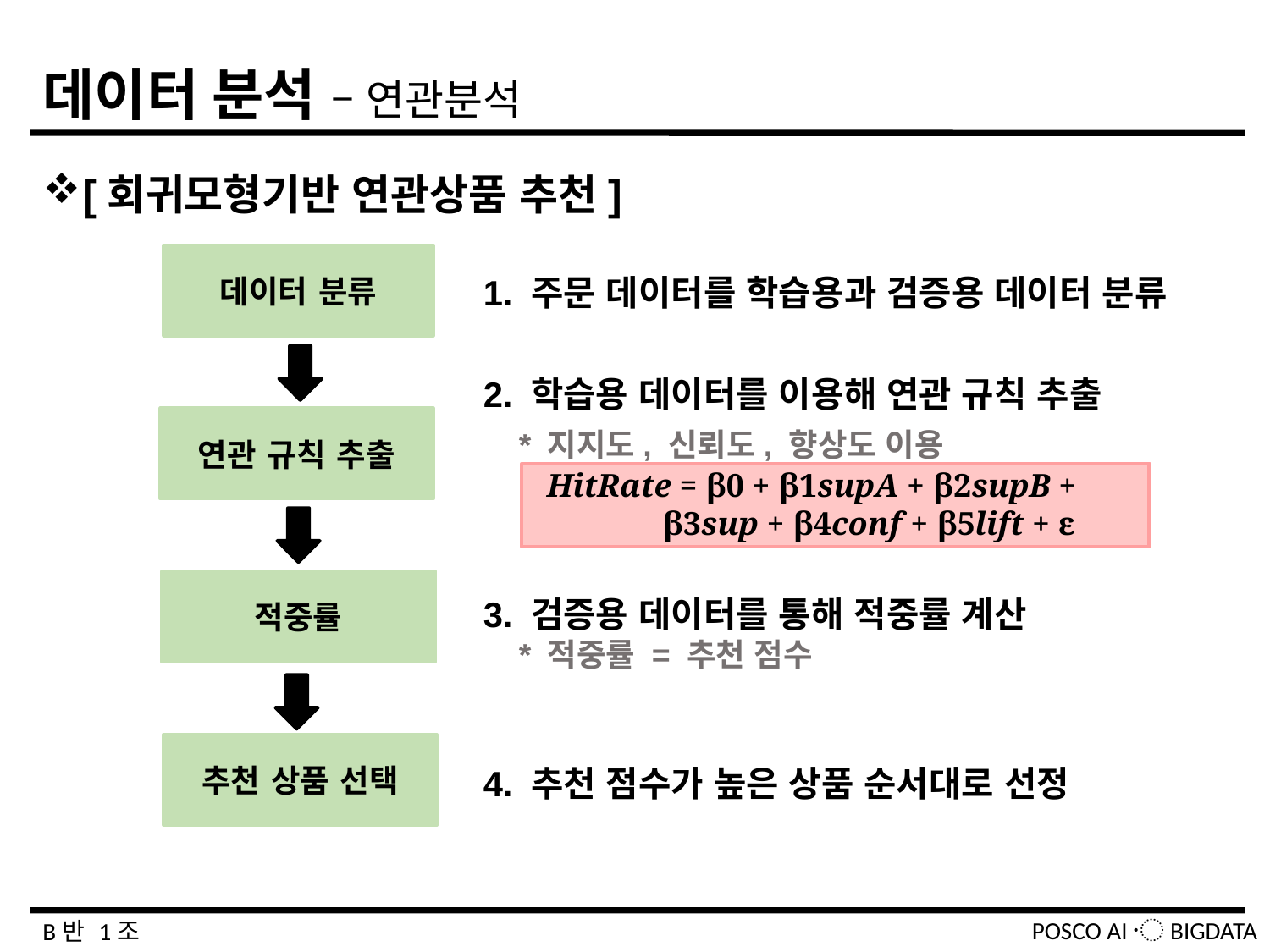

데이터 분석 – 연관분석

[회귀모형기반 연관상품 추천]

데이터 분류
1. 주문 데이터를 학습용과 검증용 데이터 분류

2. 학습용 데이터를 이용해 연관 규칙 추출
   * 지지도, 신뢰도, 향상도 이용
HitRate = β0 + β1supA + β2supB +
              β3sup + β4conf + β5lift + ε

3. 검증용 데이터를 통해 적중률 계산
    * 적중률 = 추천 점수

4. 추천 점수가 높은 상품 순서대로 선정

연관 규칙 추출

적중률

추천 상품 선택
POSCO AI〮BIGDATA
B반 1조